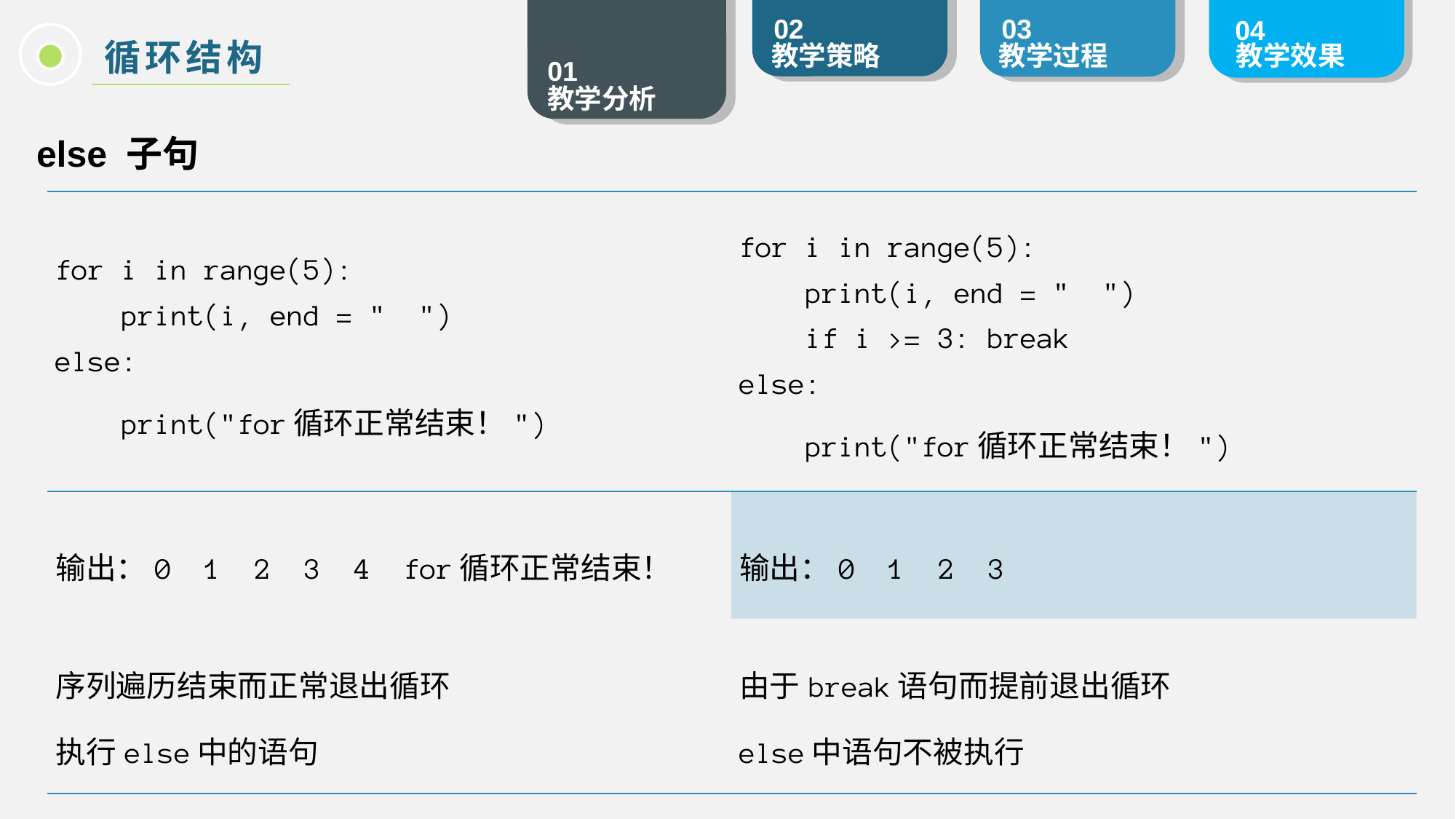

循环结构
else 子句
| for i in range(5): print(i, end = " ") else: print("for循环正常结束！") | for i in range(5): print(i, end = " ") if i >= 3: break else: print("for循环正常结束！") |
| --- | --- |
| 输出：0 1 2 3 4 for循环正常结束！ | 输出：0 1 2 3 |
| 序列遍历结束而正常退出循环 执行else中的语句 | 由于break语句而提前退出循环 else中语句不被执行 |